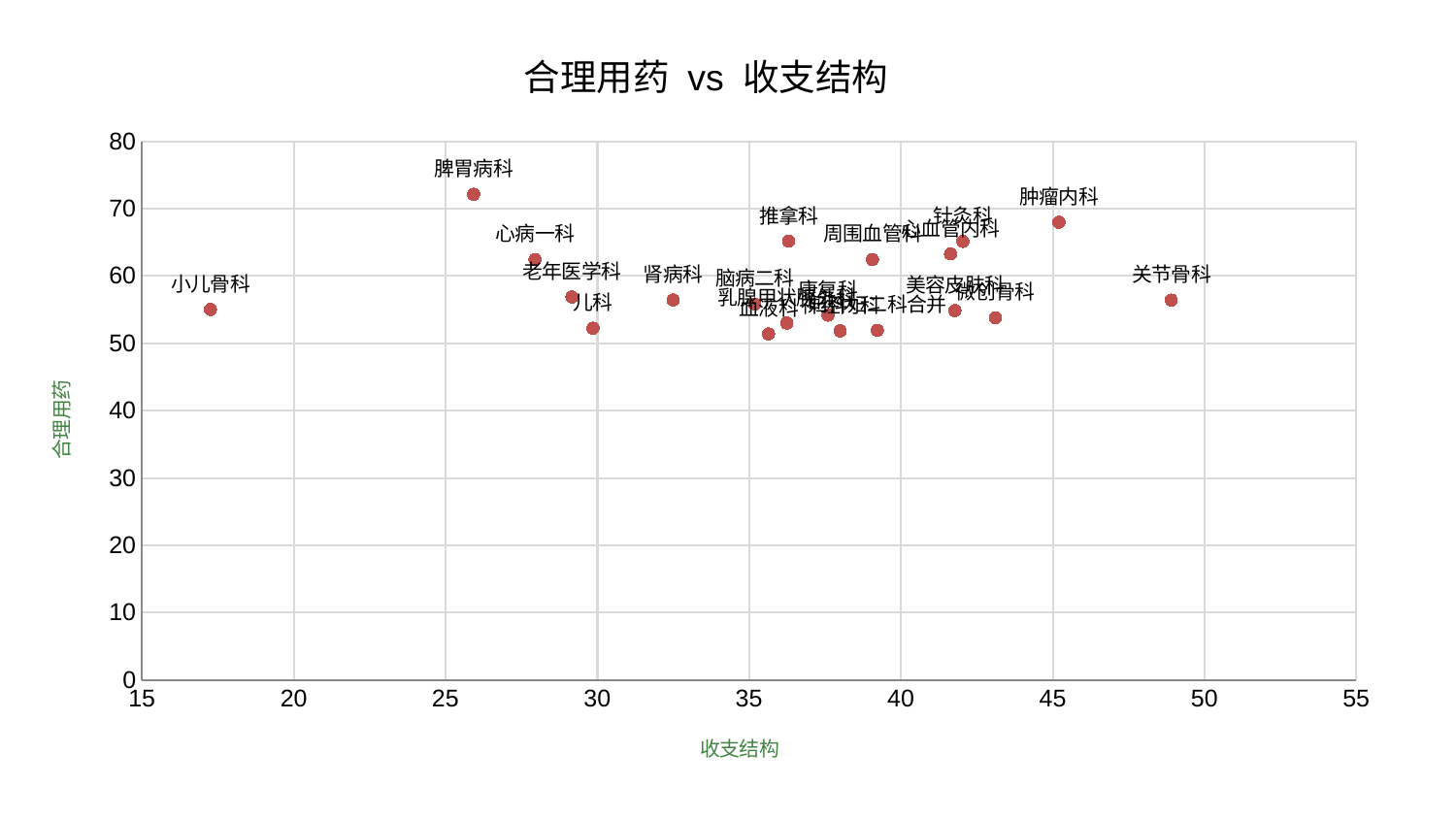

### Chart: 合理用药 vs 收支结构

| Category | 合理用药 |
|---|---|
228